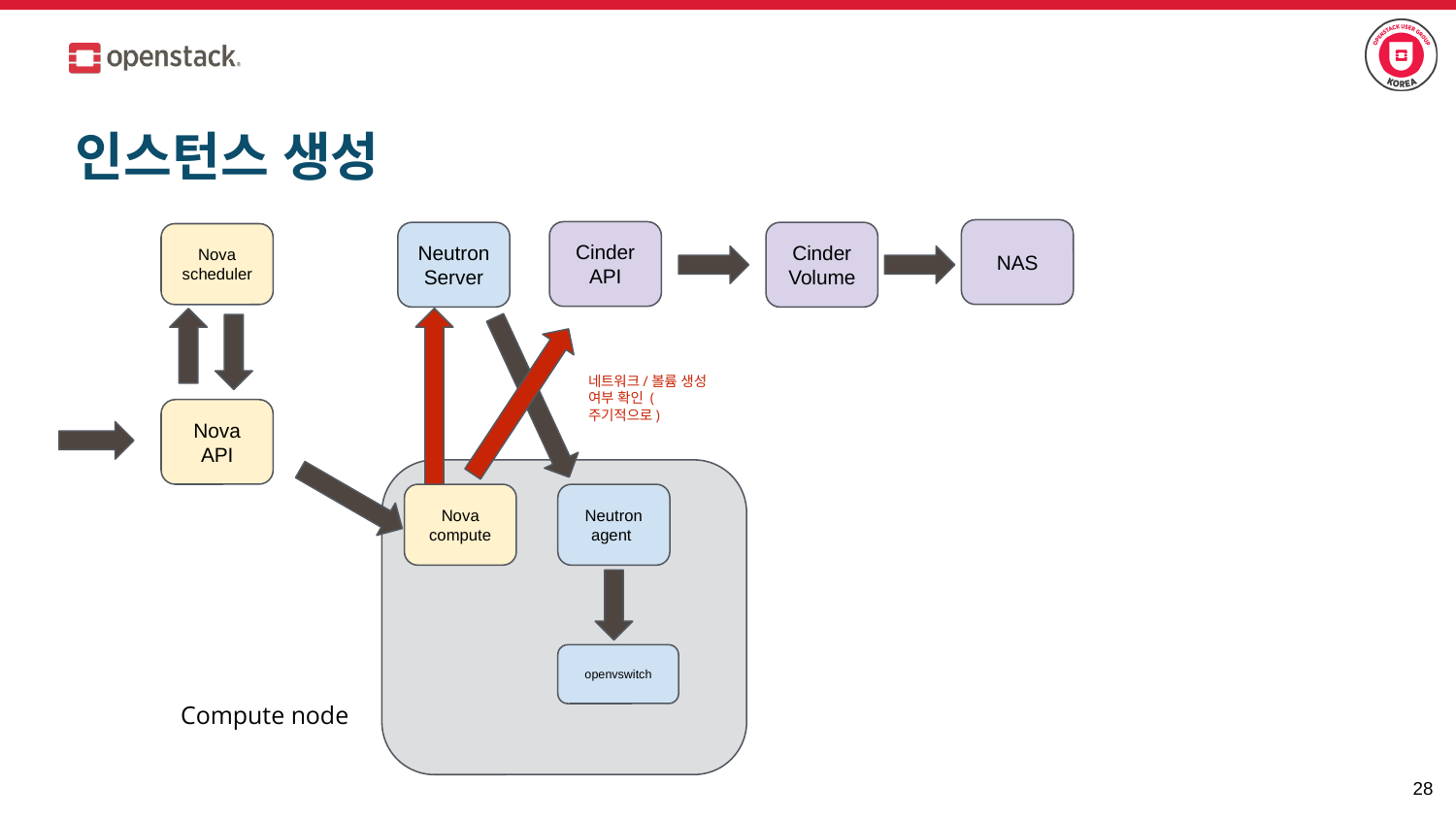

# 인스턴스 생성
NAS
Cinder
API
Neutron
Server
Cinder
Volume
Nova
scheduler

네트워크/볼륨 생성 여부 확인 (주기적으로)

Nova
API

Nova
compute
Neutron
agent

openvswitch
Compute node
28